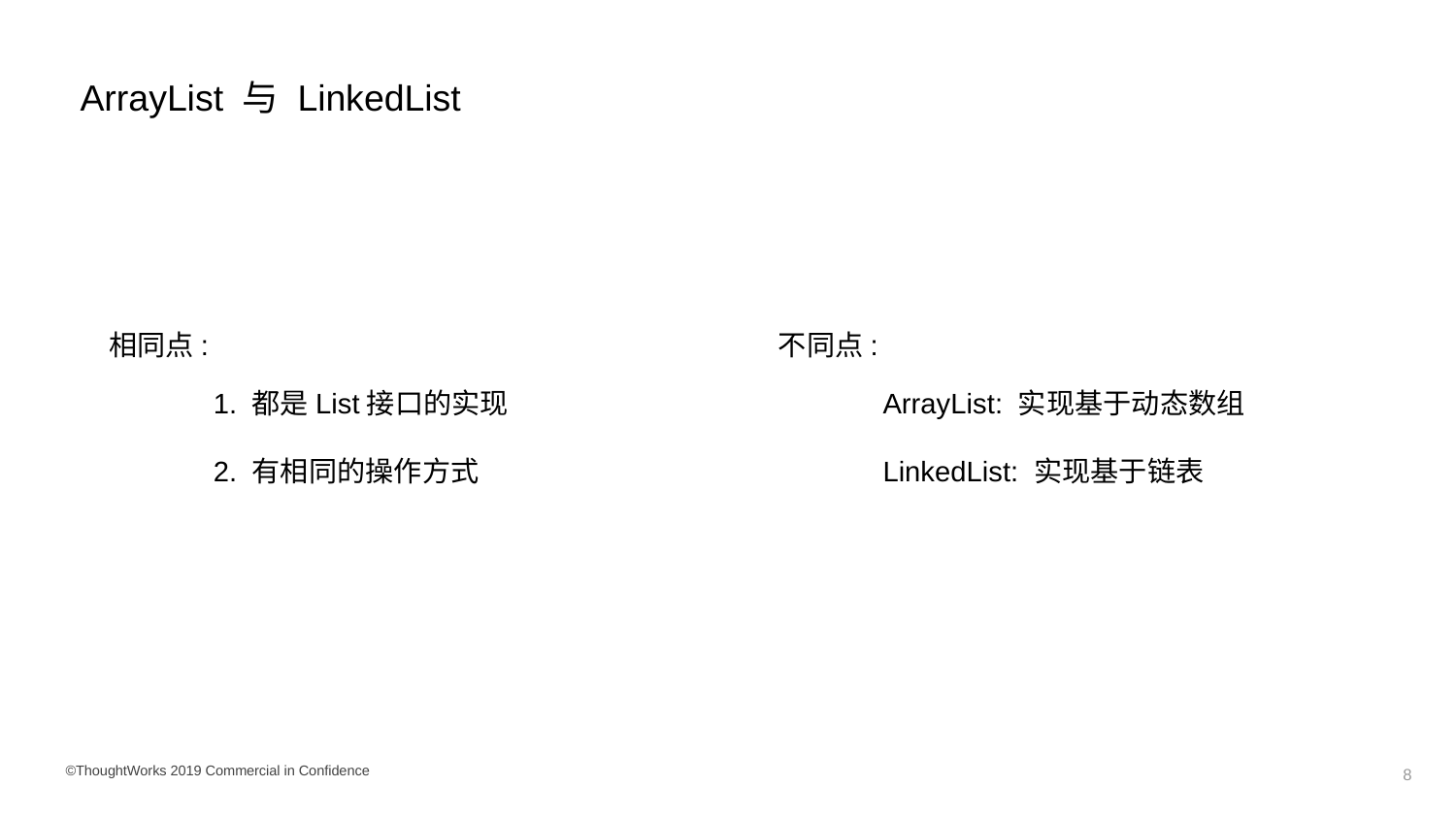

ArrayList 与 LinkedList
相同点:
不同点:
1. 都是List接口的实现
ArrayList: 实现基于动态数组
2. 有相同的操作方式
LinkedList: 实现基于链表
©ThoughtWorks 2019 Commercial in Confidence
8